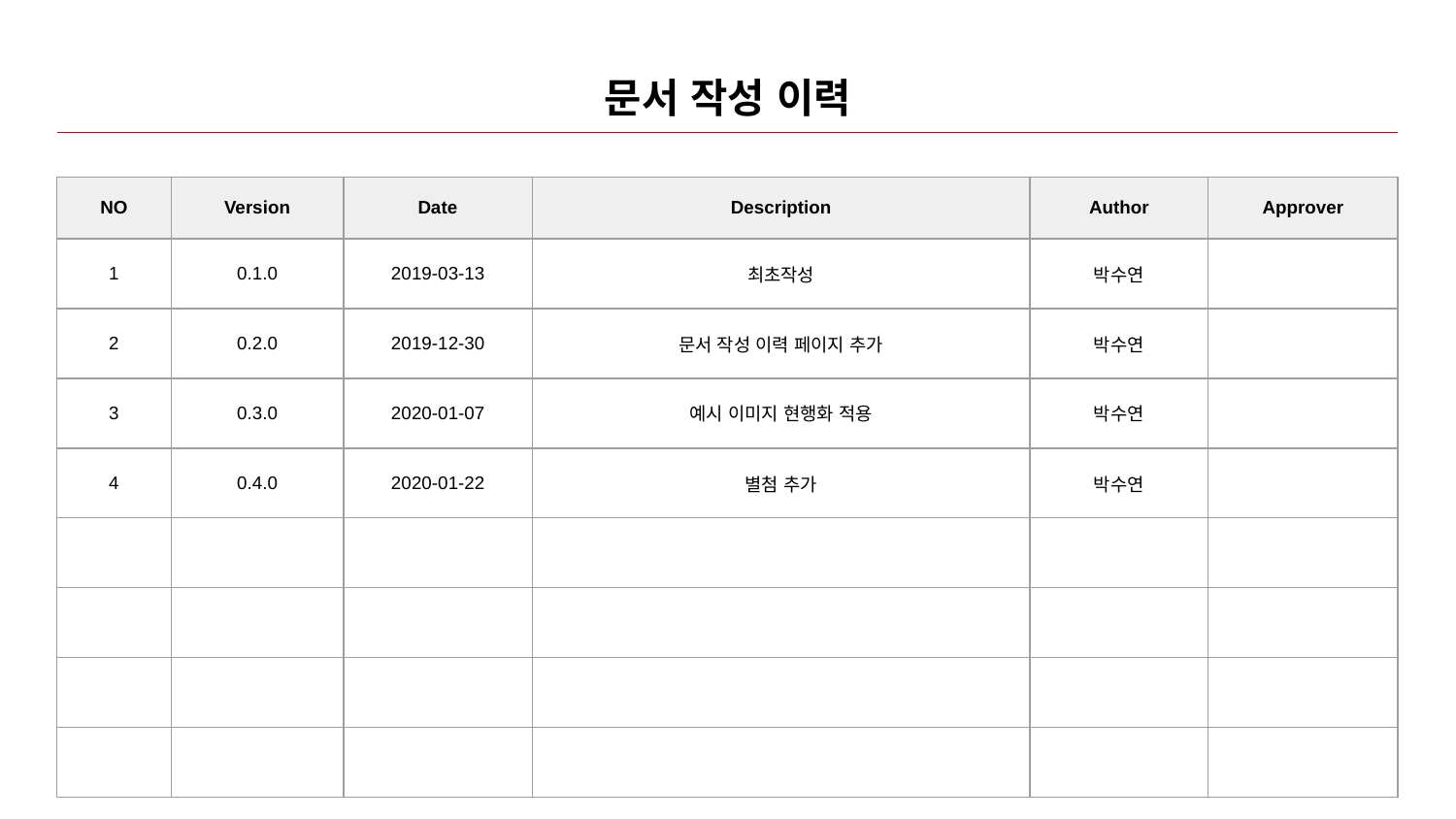

# 문서 작성 이력
| NO | Version | Date | Description | Author | Approver |
| --- | --- | --- | --- | --- | --- |
| 1 | 0.1.0 | 2019-03-13 | 최초작성 | 박수연 |  |
| 2 | 0.2.0 | 2019-12-30 | 문서 작성 이력 페이지 추가 | 박수연 |  |
| 3 | 0.3.0 | 2020-01-07 | 예시 이미지 현행화 적용 | 박수연 |  |
| 4 | 0.4.0 | 2020-01-22 | 별첨 추가 | 박수연 |  |
|  |  |  |  |  |  |
|  |  |  |  |  |  |
|  |  |  |  |  |  |
|  |  |  |  |  |  |